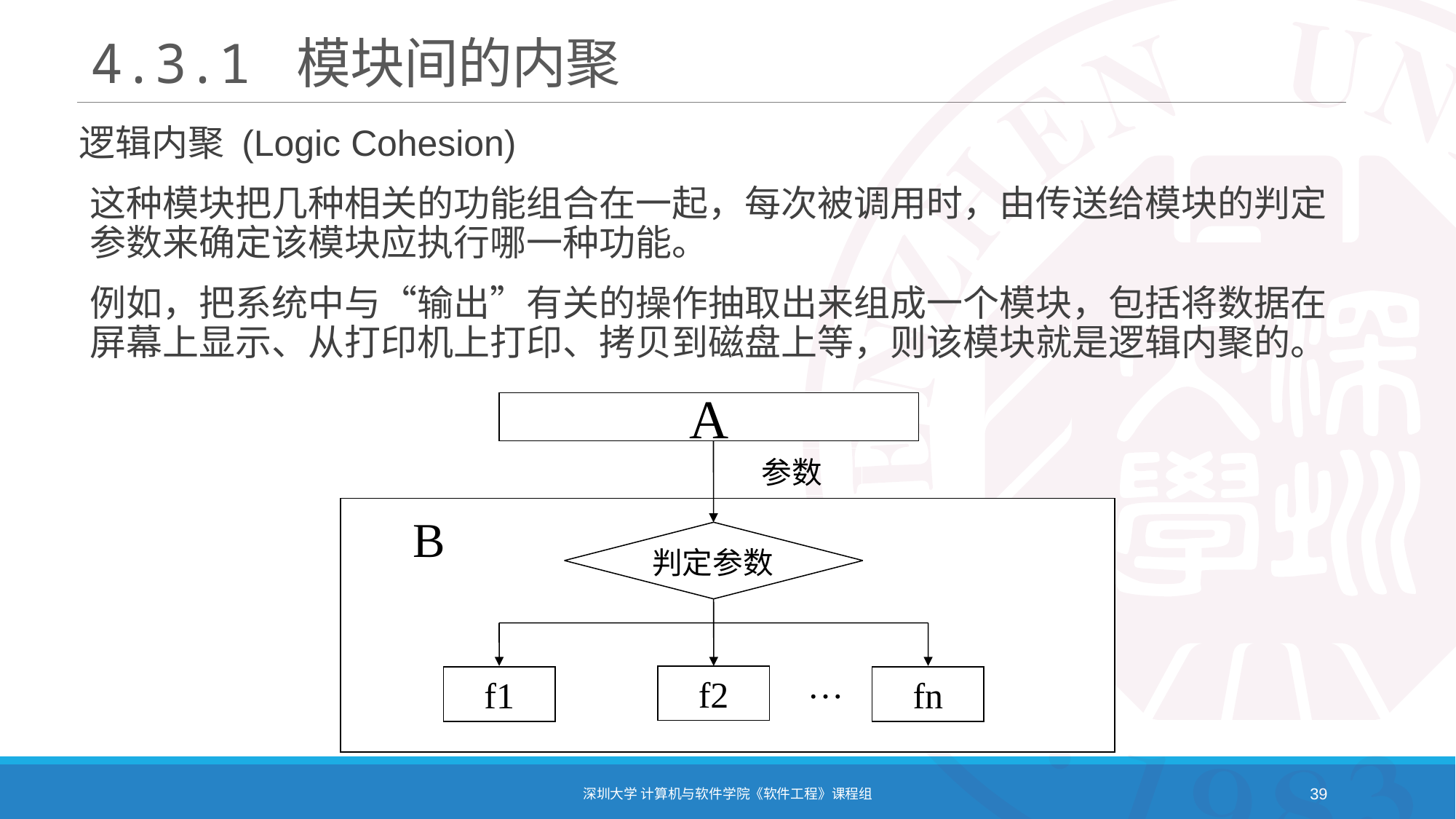

# 4.3.1 模块间的内聚
逻辑内聚 (Logic Cohesion)
这种模块把几种相关的功能组合在一起，每次被调用时，由传送给模块的判定参数来确定该模块应执行哪一种功能。
例如，把系统中与“输出”有关的操作抽取出来组成一个模块，包括将数据在屏幕上显示、从打印机上打印、拷贝到磁盘上等，则该模块就是逻辑内聚的。

A

参数

B

判定参数

…
f2
f1
fn
深圳大学 计算机与软件学院《软件工程》课程组
39